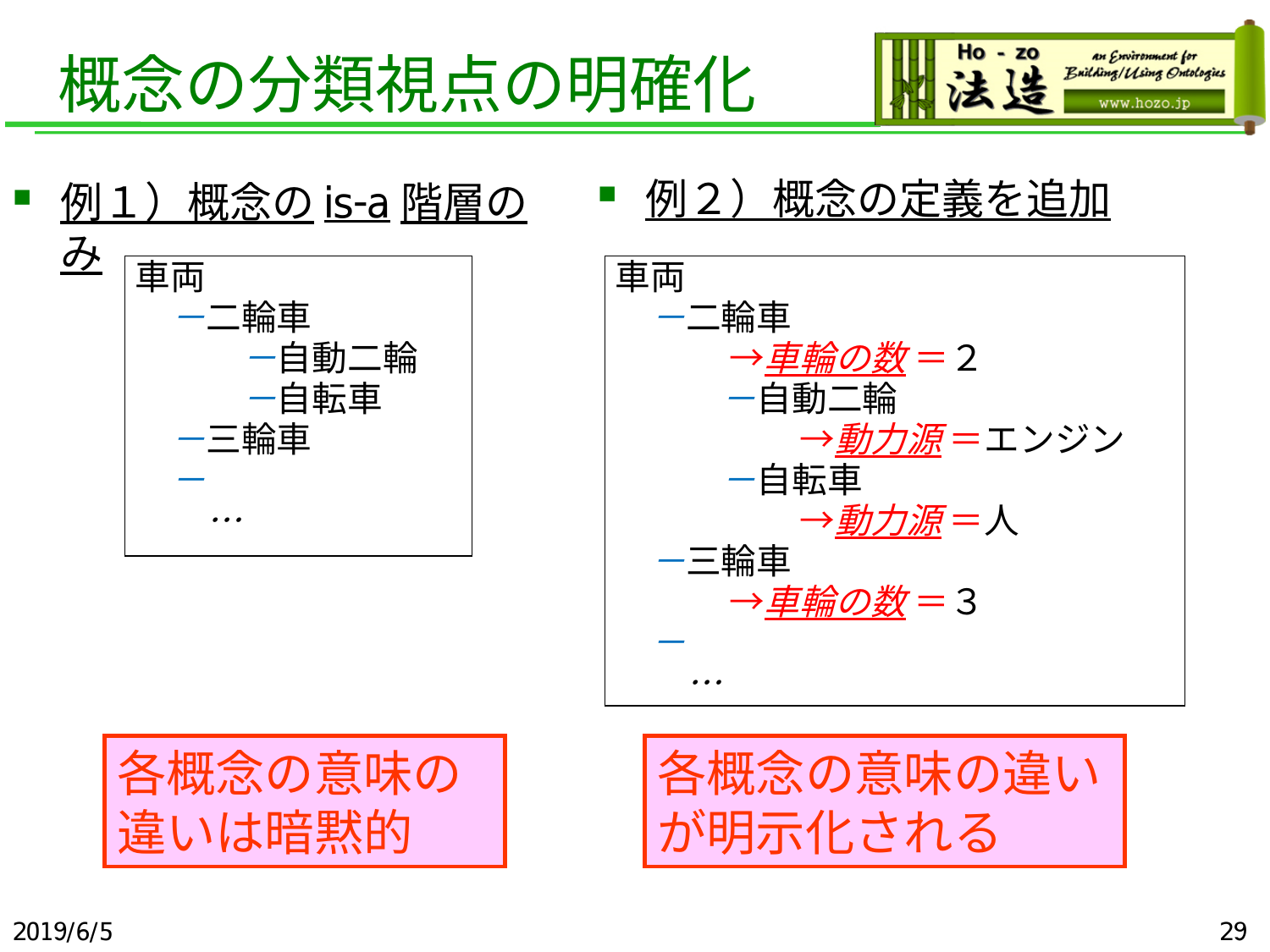

# 概念の分類視点の明確化
例２）概念の定義を追加
例１）概念のis-a階層のみ
車両
　－二輪車
　　　－自動二輪
　　　－自転車
　－三輪車
　－
　　…
車両
　－二輪車
　　 　→車輪の数 ＝２
　　　－自動二輪
　　 　　　→動力源 ＝エンジン
　　　－自転車
　　 　　　→動力源 ＝人
　－三輪車
　　 　→車輪の数 ＝３
　－
　　…
各概念の意味の違いは暗黙的
各概念の意味の違い
が明示化される
2019/6/5
29